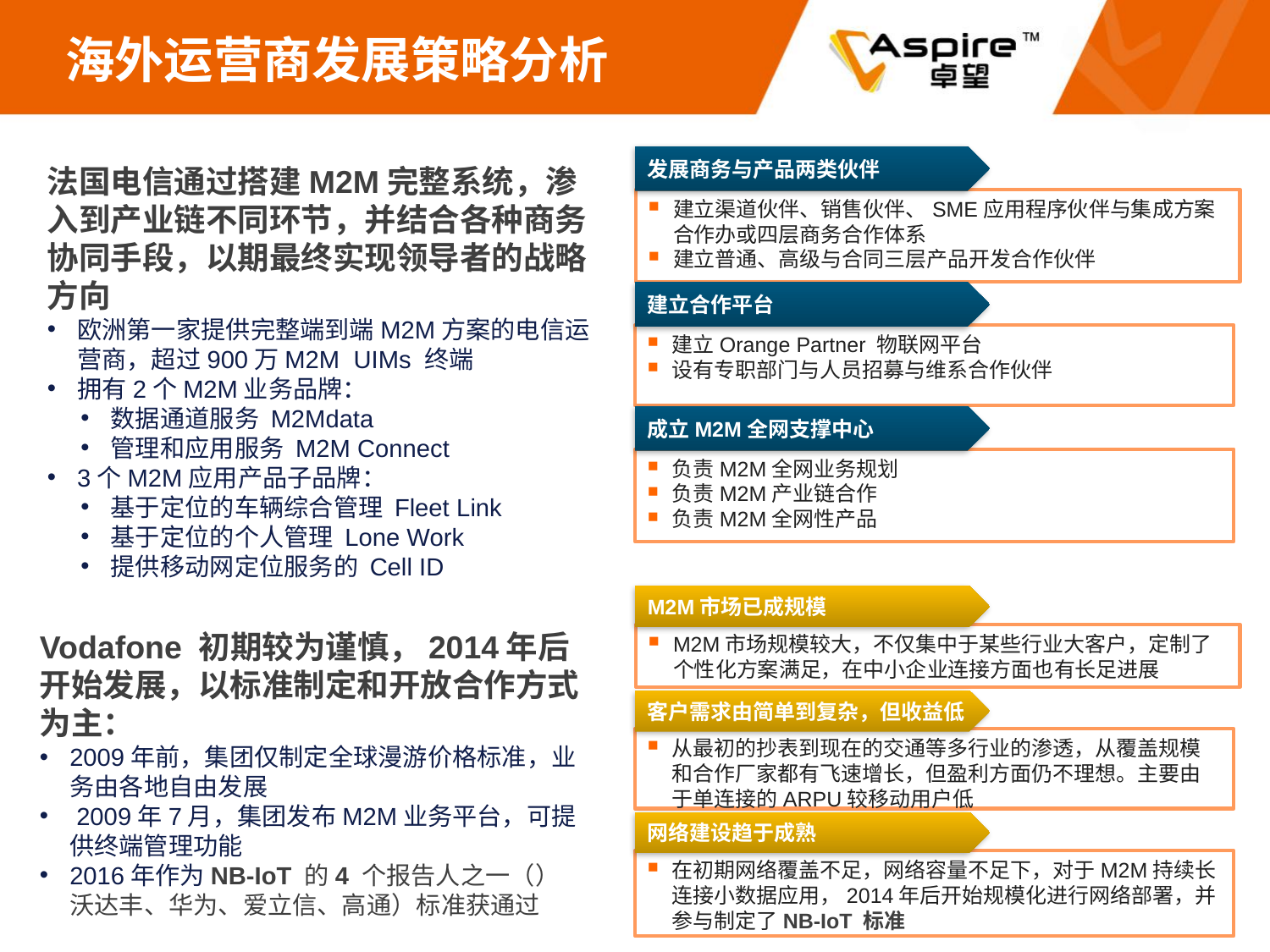

# 海外运营商发展策略分析
发展商务与产品两类伙伴
建立渠道伙伴、销售伙伴、SME应用程序伙伴与集成方案合作办或四层商务合作体系
建立普通、高级与合同三层产品开发合作伙伴
建立合作平台
建立Orange Partner 物联网平台
设有专职部门与人员招募与维系合作伙伴
成立M2M全网支撑中心
负责M2M全网业务规划
负责M2M产业链合作
负责M2M全网性产品
法国电信通过搭建M2M完整系统，渗入到产业链不同环节，并结合各种商务协同手段，以期最终实现领导者的战略方向
欧洲第一家提供完整端到端M2M方案的电信运营商，超过900万M2M  UIMs 终端
拥有2个M2M业务品牌：
数据通道服务 M2Mdata
管理和应用服务 M2M Connect
3个M2M应用产品子品牌：
基于定位的车辆综合管理 Fleet Link
基于定位的个人管理 Lone Work
提供移动网定位服务的 Cell ID

M2M市场已成规模
M2M市场规模较大，不仅集中于某些行业大客户，定制了个性化方案满足，在中小企业连接方面也有长足进展
客户需求由简单到复杂，但收益低
从最初的抄表到现在的交通等多行业的渗透，从覆盖规模和合作厂家都有飞速增长，但盈利方面仍不理想。主要由于单连接的ARPU较移动用户低
网络建设趋于成熟
在初期网络覆盖不足，网络容量不足下，对于M2M持续长连接小数据应用，2014年后开始规模化进行网络部署，并参与制定了NB-IoT 标准
Vodafone 初期较为谨慎，2014年后开始发展，以标准制定和开放合作方式为主：
2009年前，集团仅制定全球漫游价格标准，业务由各地自由发展
 2009年7月，集团发布M2M业务平台，可提供终端管理功能
2016年作为NB-IoT 的4 个报告人之一（）沃达丰、华为、爱立信、高通）标准获通过